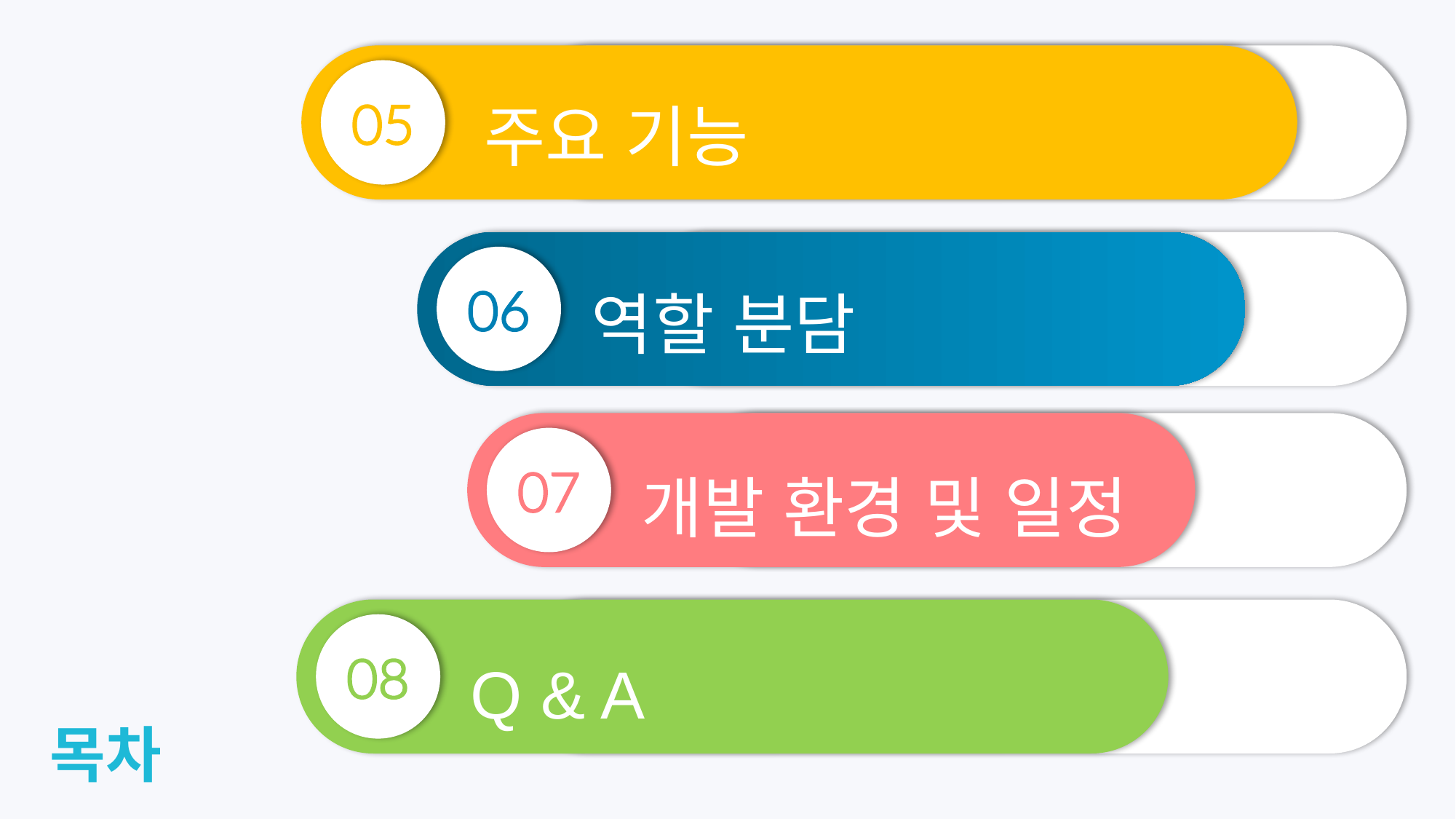

주요 기능
05

역할 분담
06

개발 환경 및 일정
07

Q & A
08
목차